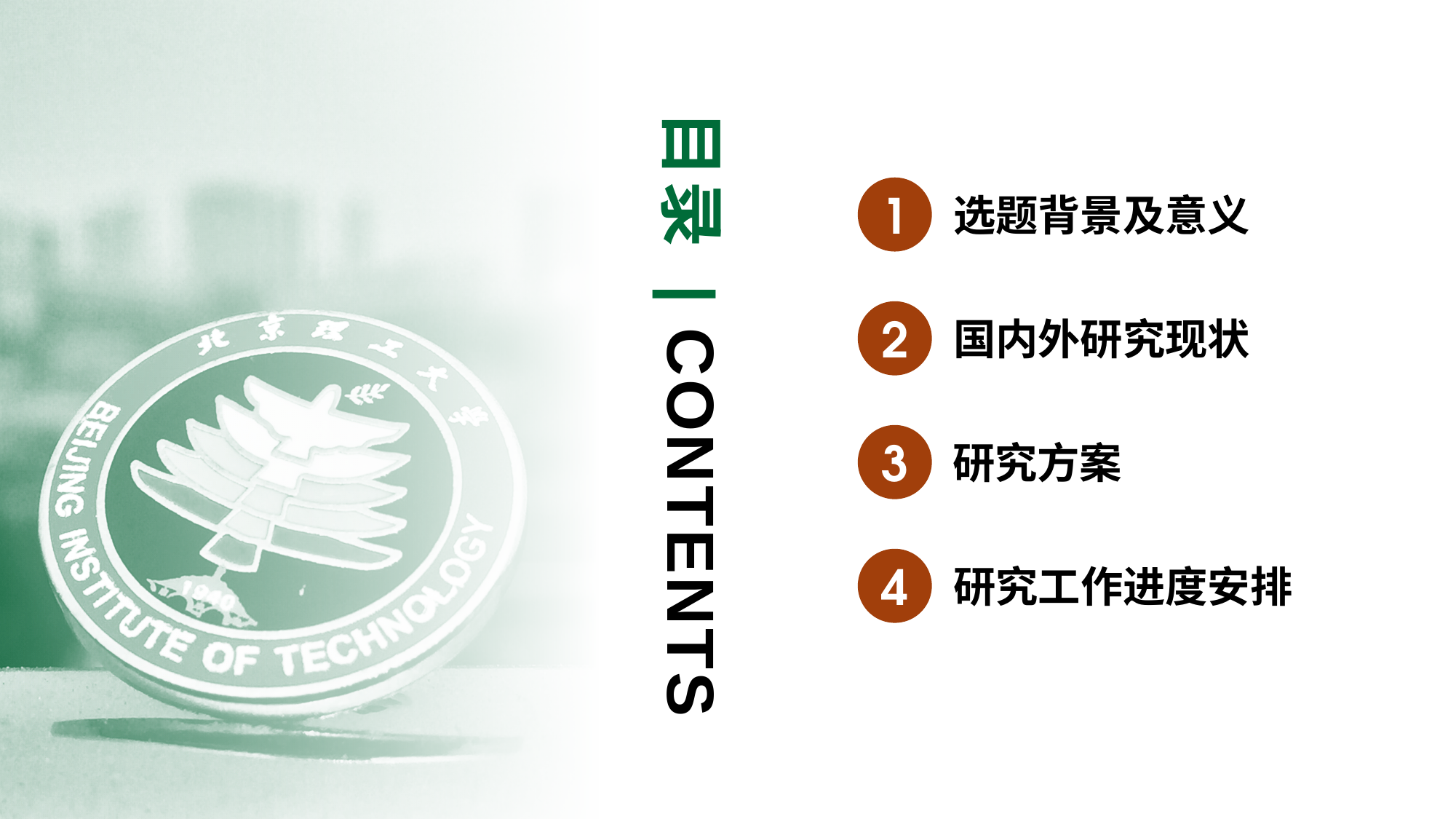

目录 | CONTENTS
1
选题背景及意义
2
国内外研究现状
3
研究方案
4
研究工作进度安排